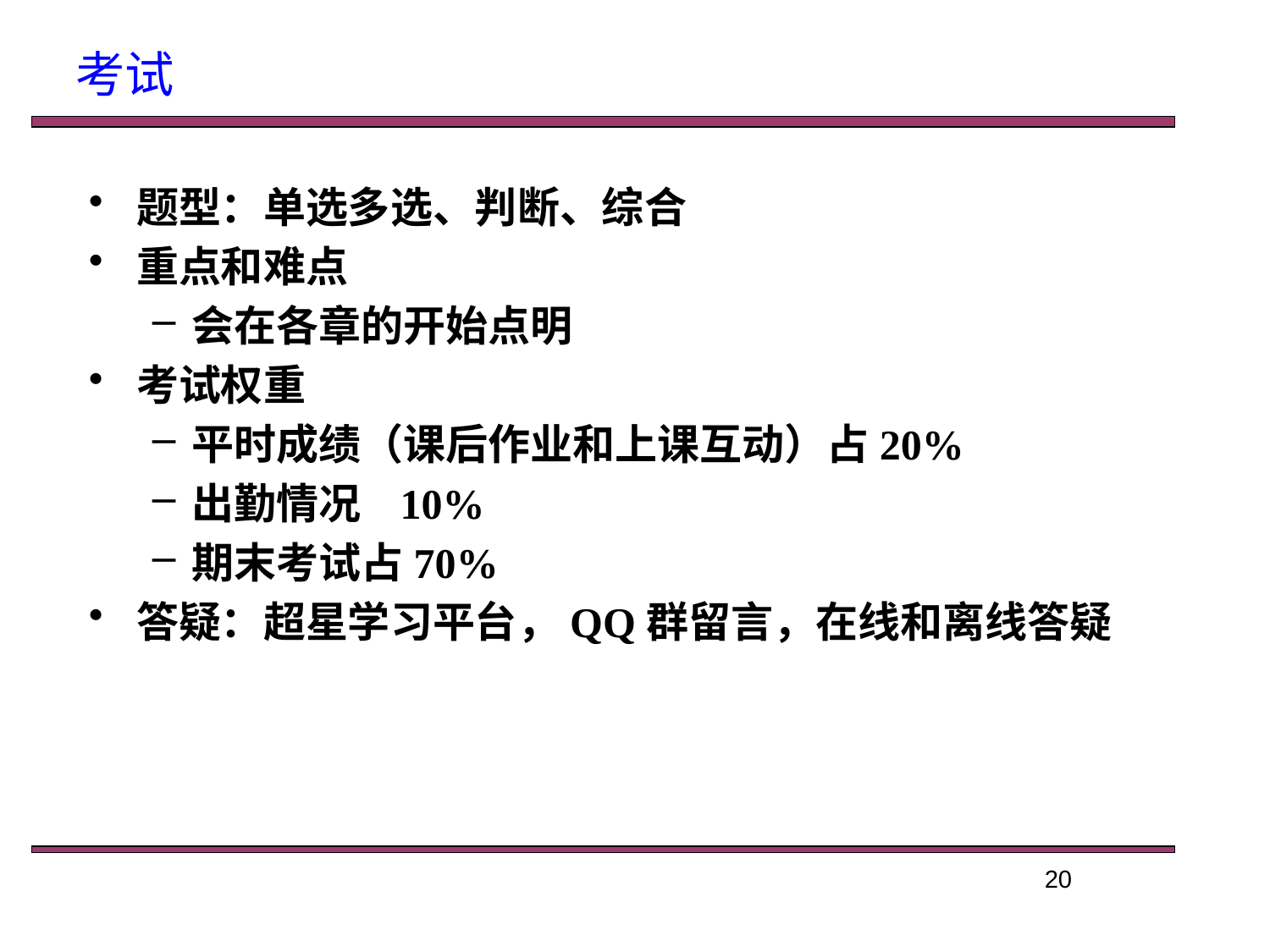

考试
题型：单选多选、判断、综合
重点和难点
会在各章的开始点明
考试权重
平时成绩（课后作业和上课互动）占20%
出勤情况   10%
期末考试占70%
答疑：超星学习平台，QQ群留言，在线和离线答疑
20